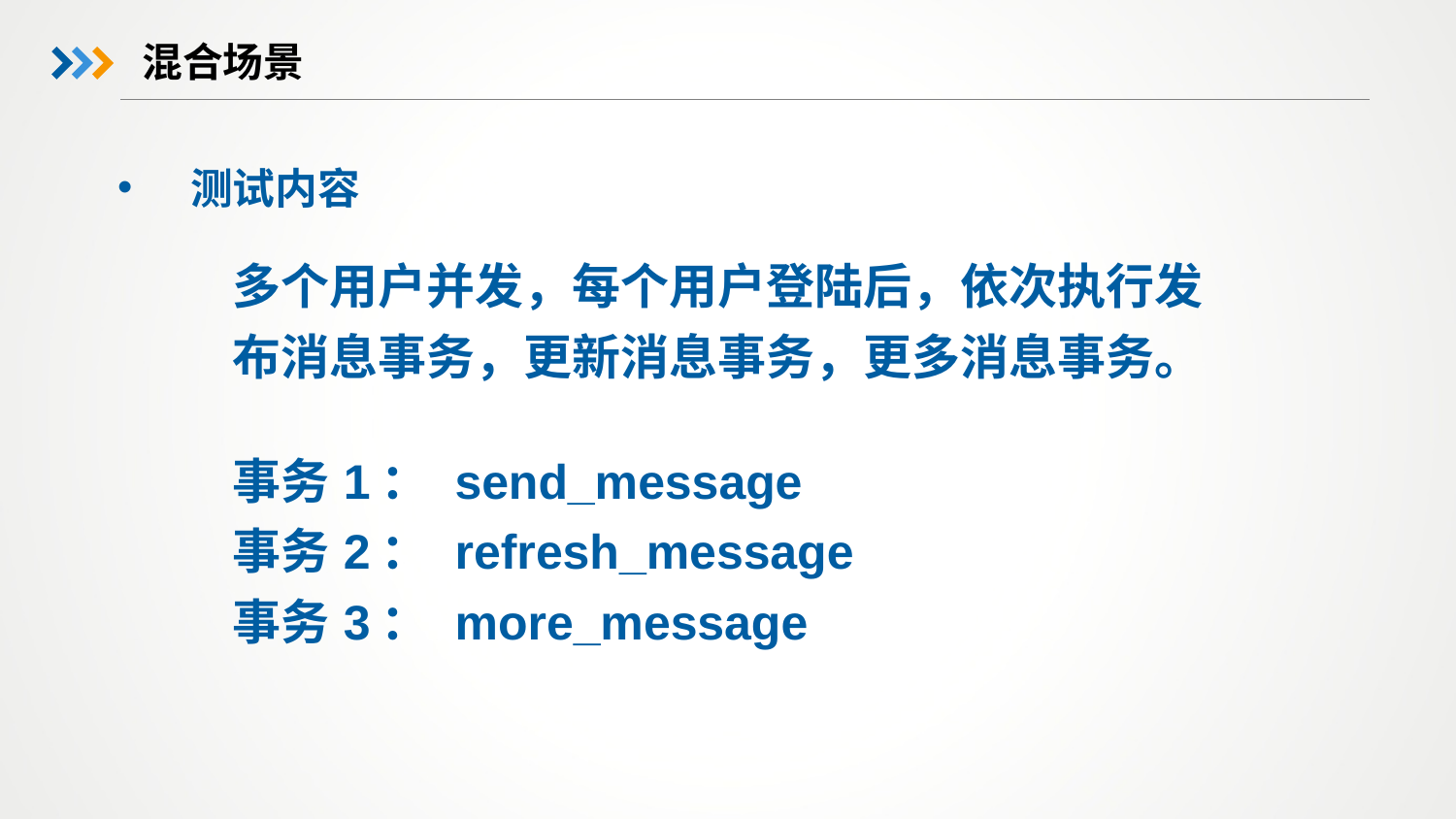

混合场景
测试内容
多个用户并发，每个用户登陆后，依次执行发布消息事务，更新消息事务，更多消息事务。

事务1： send_message
事务2： refresh_message
事务3： more_message